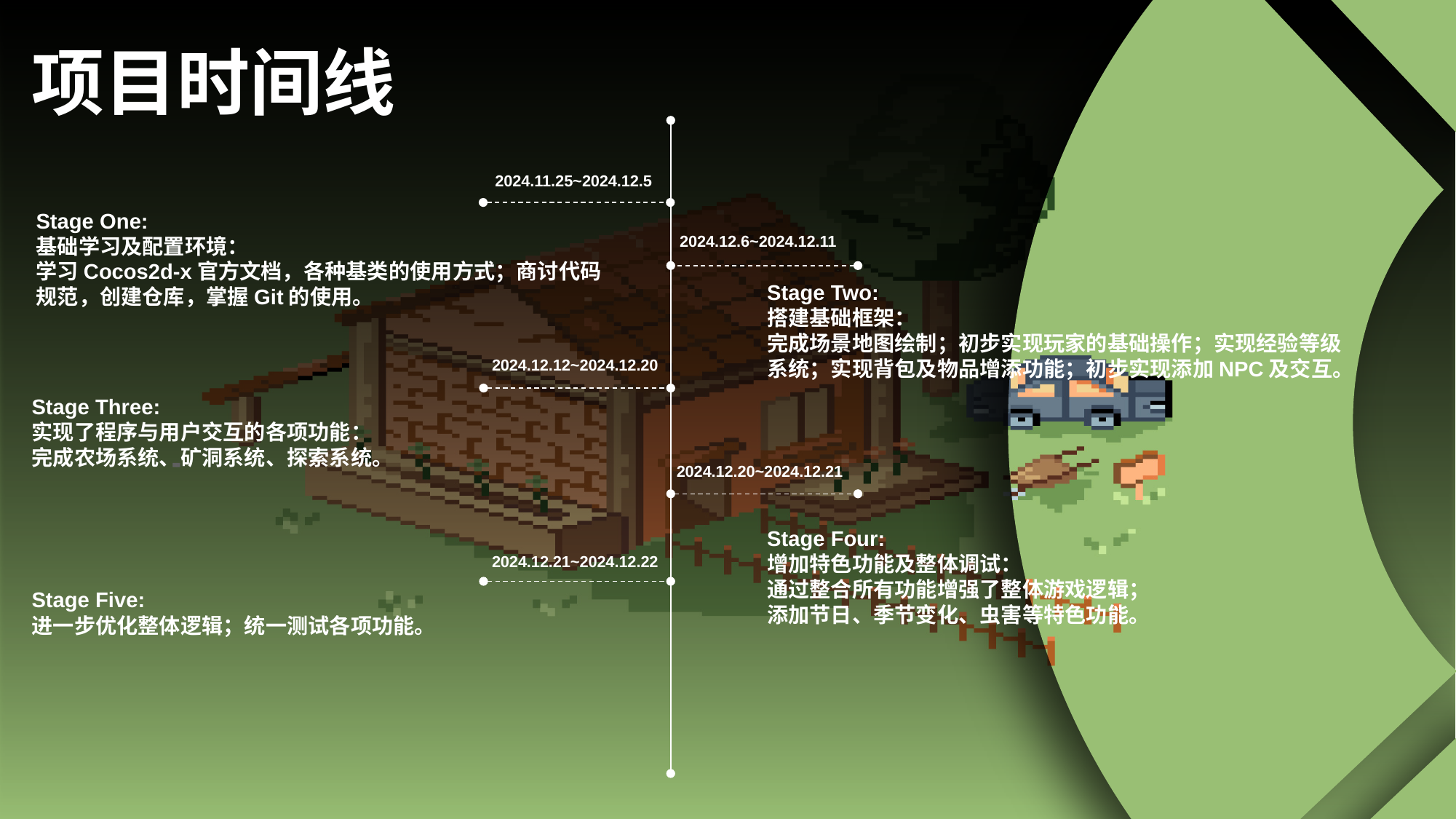

项目时间线
2024.11.25~2024.12.5

Stage One:
基础学习及配置环境：
学习Cocos2d-x官方文档，各种基类的使用方式；商讨代码规范，创建仓库，掌握Git的使用。
2024.12.6~2024.12.11

Stage Two:
搭建基础框架：
完成场景地图绘制；初步实现玩家的基础操作；实现经验等级系统；实现背包及物品增添功能；初步实现添加NPC及交互。

2024.12.12~2024.12.20

Stage Three:
实现了程序与用户交互的各项功能：
完成农场系统、矿洞系统、探索系统。
2024.12.20~2024.12.21

Stage Four:
增加特色功能及整体调试：
通过整合所有功能增强了整体游戏逻辑；
添加节日、季节变化、虫害等特色功能。
2024.12.21~2024.12.22

Stage Five:
进一步优化整体逻辑；统一测试各项功能。